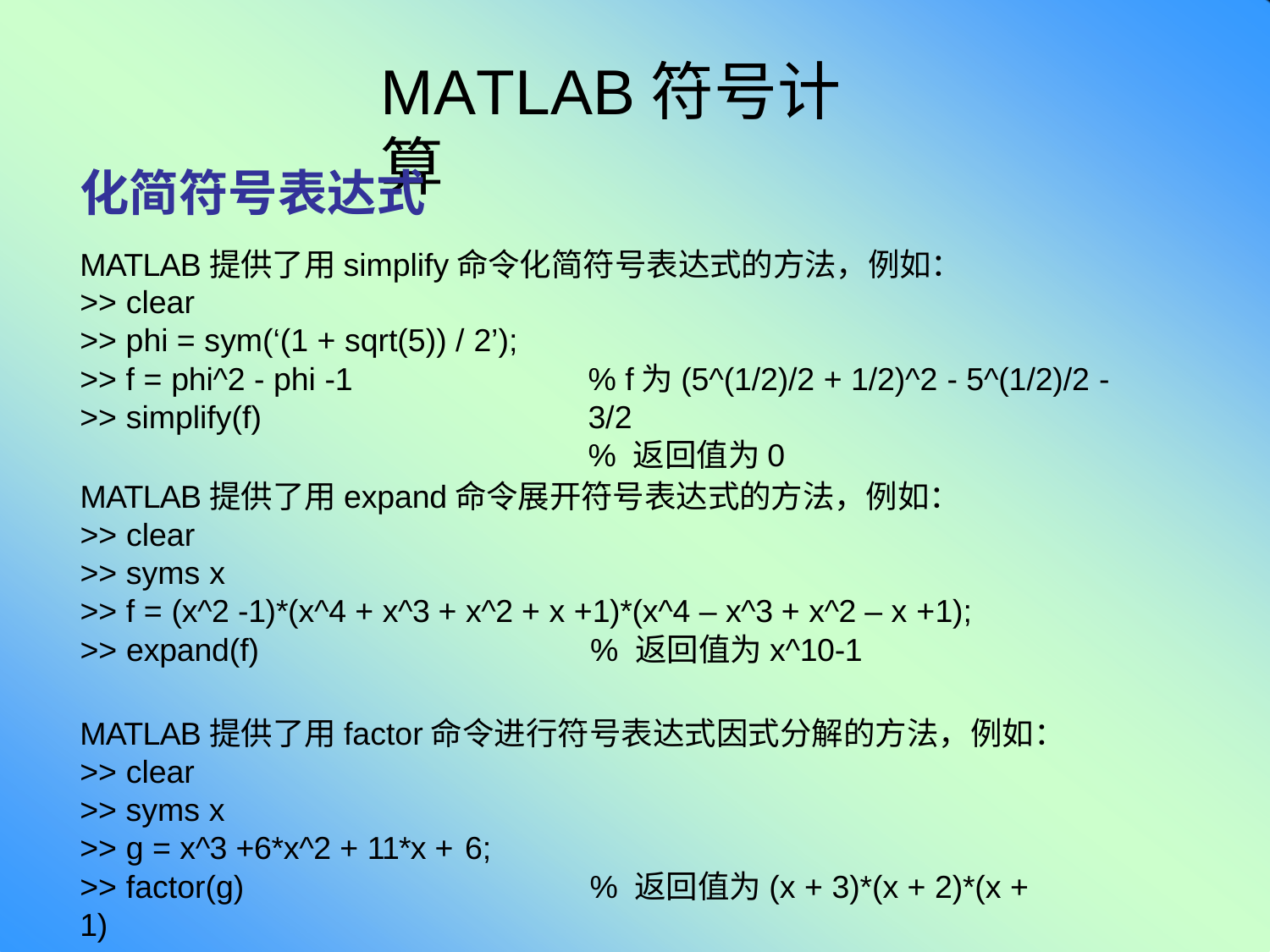

# MATLAB符号计算
化简符号表达式
MATLAB提供了用simplify命令化简符号表达式的方法，例如：
>> clear
>> phi = sym(‘(1 + sqrt(5)) / 2’);
>> f = phi^2 - phi -1
>> simplify(f)
% f为(5^(1/2)/2 + 1/2)^2 - 5^(1/2)/2 - 3/2
% 返回值为0
MATLAB提供了用expand命令展开符号表达式的方法，例如：
>> clear
>> syms x
>> f = (x^2 -1)*(x^4 + x^3 + x^2 + x +1)*(x^4 – x^3 + x^2 – x +1);
>> expand(f)	% 返回值为x^10-1

MATLAB提供了用factor命令进行符号表达式因式分解的方法，例如：
>> clear
>> syms x
>> g = x^3 +6*x^2 + 11*x + 6;
>> factor(g)	% 返回值为(x + 3)*(x + 2)*(x + 1)